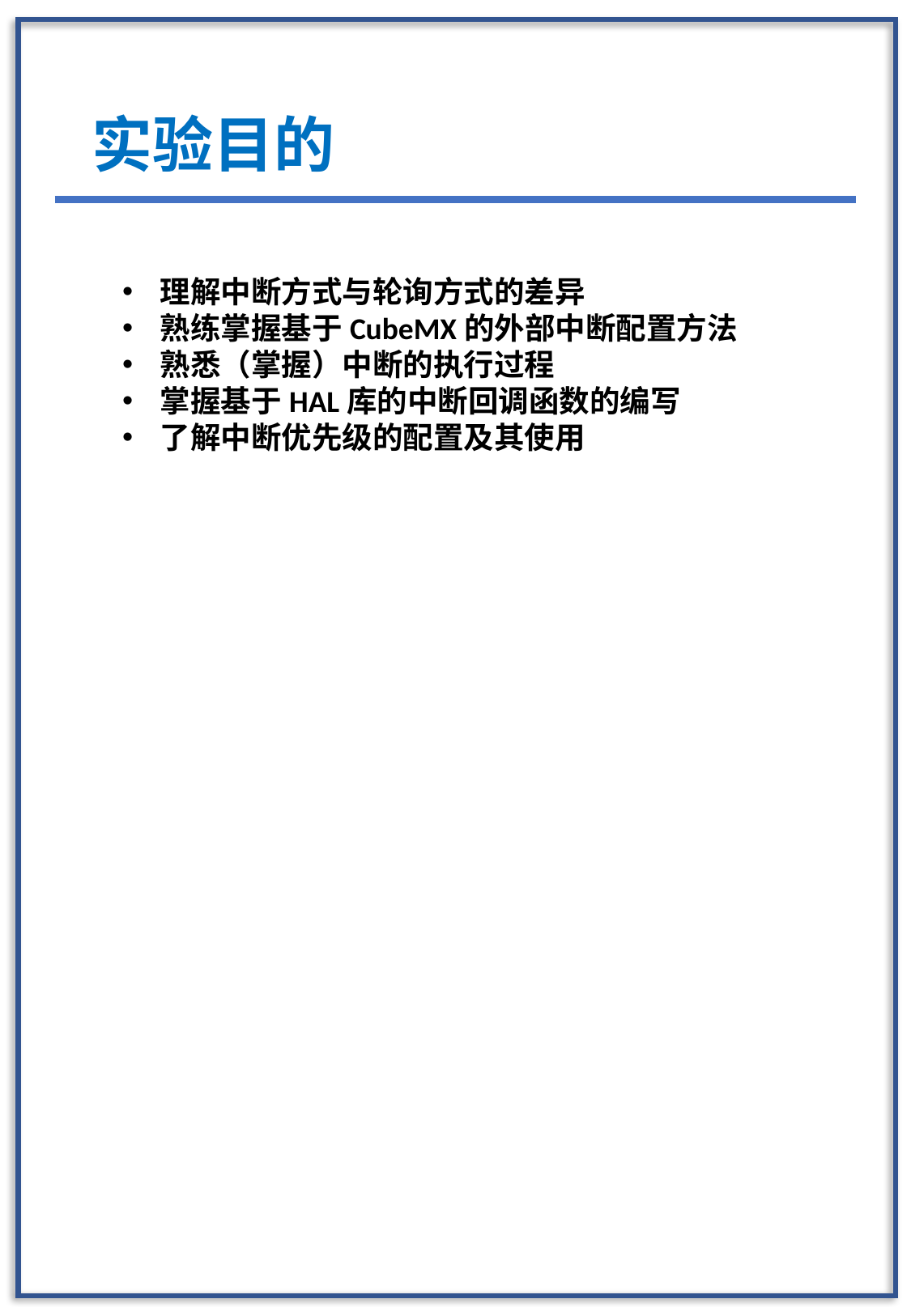

实验目的
理解中断方式与轮询方式的差异
熟练掌握基于CubeMX的外部中断配置方法
熟悉（掌握）中断的执行过程
掌握基于HAL库的中断回调函数的编写
了解中断优先级的配置及其使用